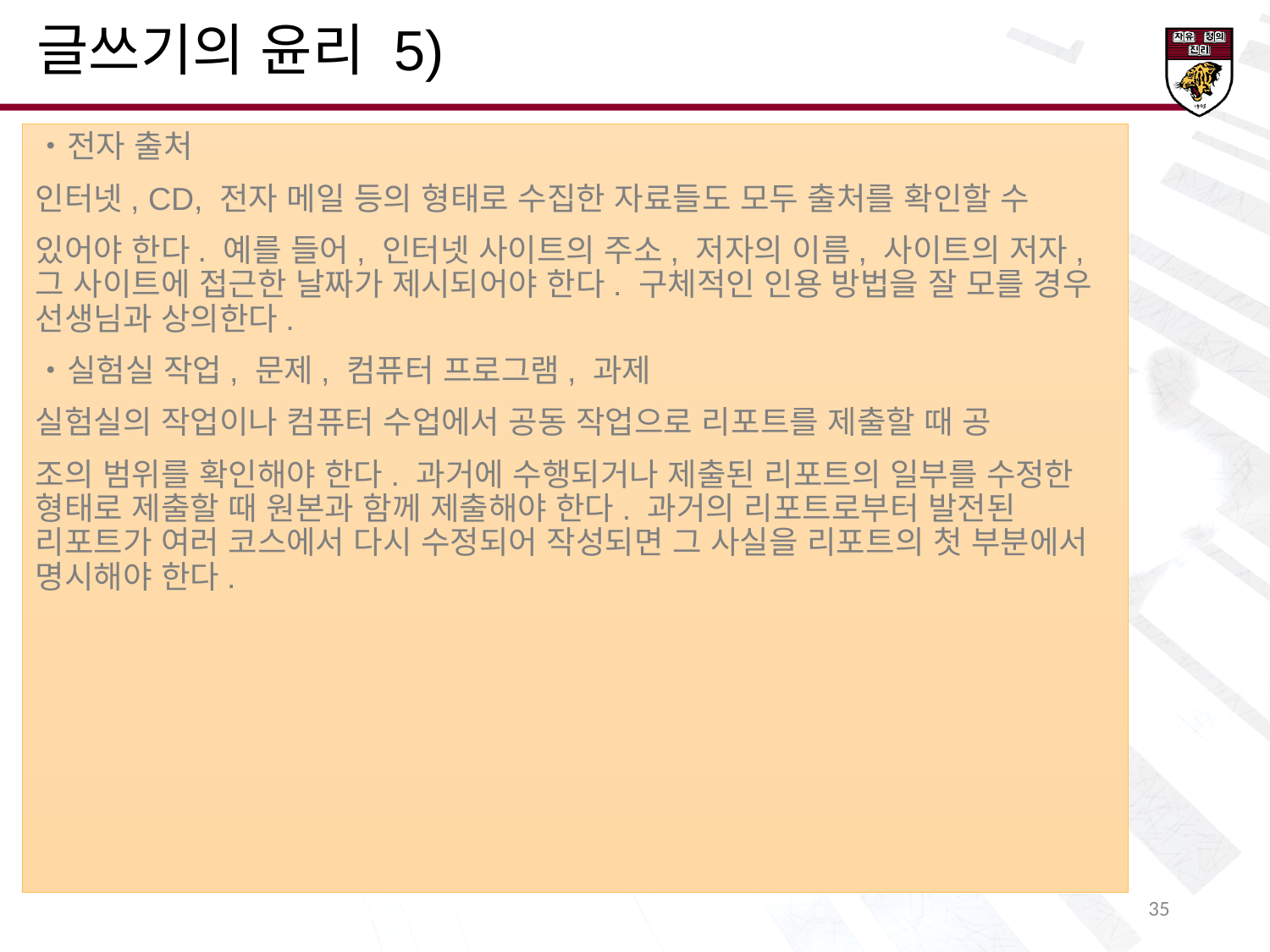

글쓰기의 윤리 5)
・전자 출처
인터넷, CD, 전자 메일 등의 형태로 수집한 자료들도 모두 출처를 확인할 수
있어야 한다. 예를 들어, 인터넷 사이트의 주소, 저자의 이름, 사이트의 저자, 그 사이트에 접근한 날짜가 제시되어야 한다. 구체적인 인용 방법을 잘 모를 경우 선생님과 상의한다.
・실험실 작업, 문제, 컴퓨터 프로그램, 과제
실험실의 작업이나 컴퓨터 수업에서 공동 작업으로 리포트를 제출할 때 공
조의 범위를 확인해야 한다. 과거에 수행되거나 제출된 리포트의 일부를 수정한 형태로 제출할 때 원본과 함께 제출해야 한다. 과거의 리포트로부터 발전된 리포트가 여러 코스에서 다시 수정되어 작성되면 그 사실을 리포트의 첫 부분에서 명시해야 한다.

35